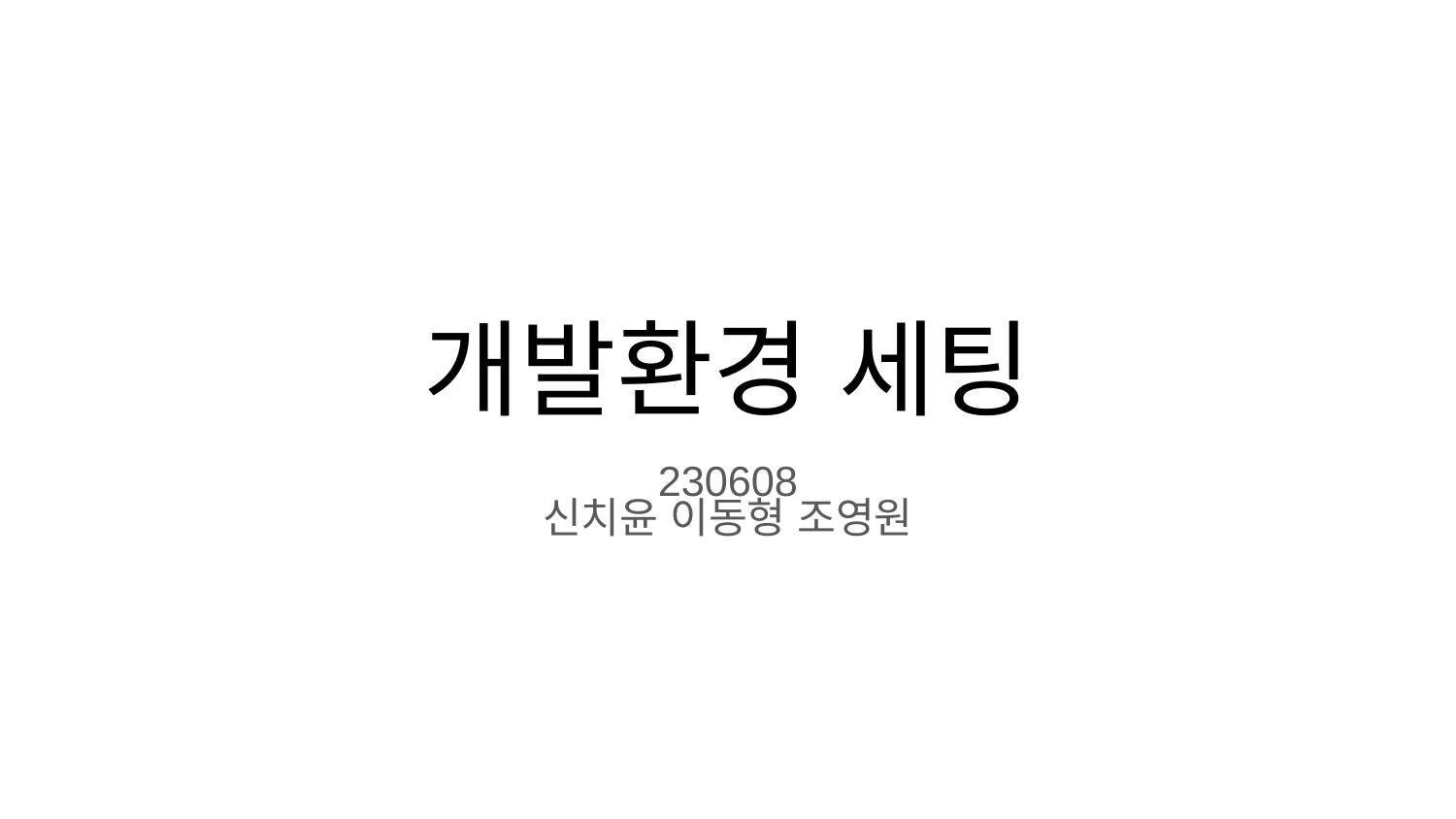

# 개발환경 세팅
230608
신치윤 이동형 조영원